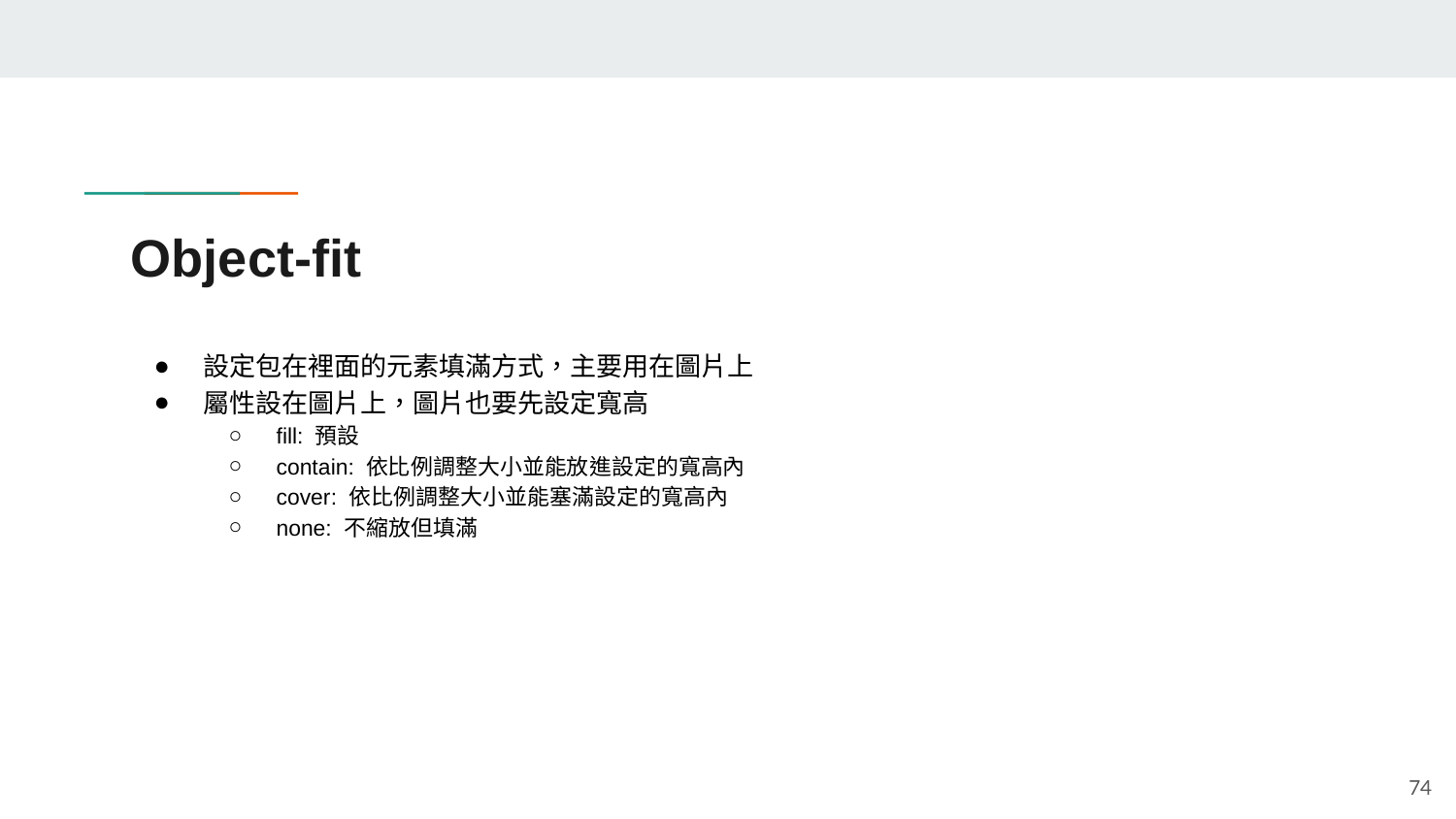

# Object-fit
設定包在裡面的元素填滿方式，主要用在圖片上
屬性設在圖片上，圖片也要先設定寬高
fill: 預設
contain: 依比例調整大小並能放進設定的寬高內
cover: 依比例調整大小並能塞滿設定的寬高內
none: 不縮放但填滿
74